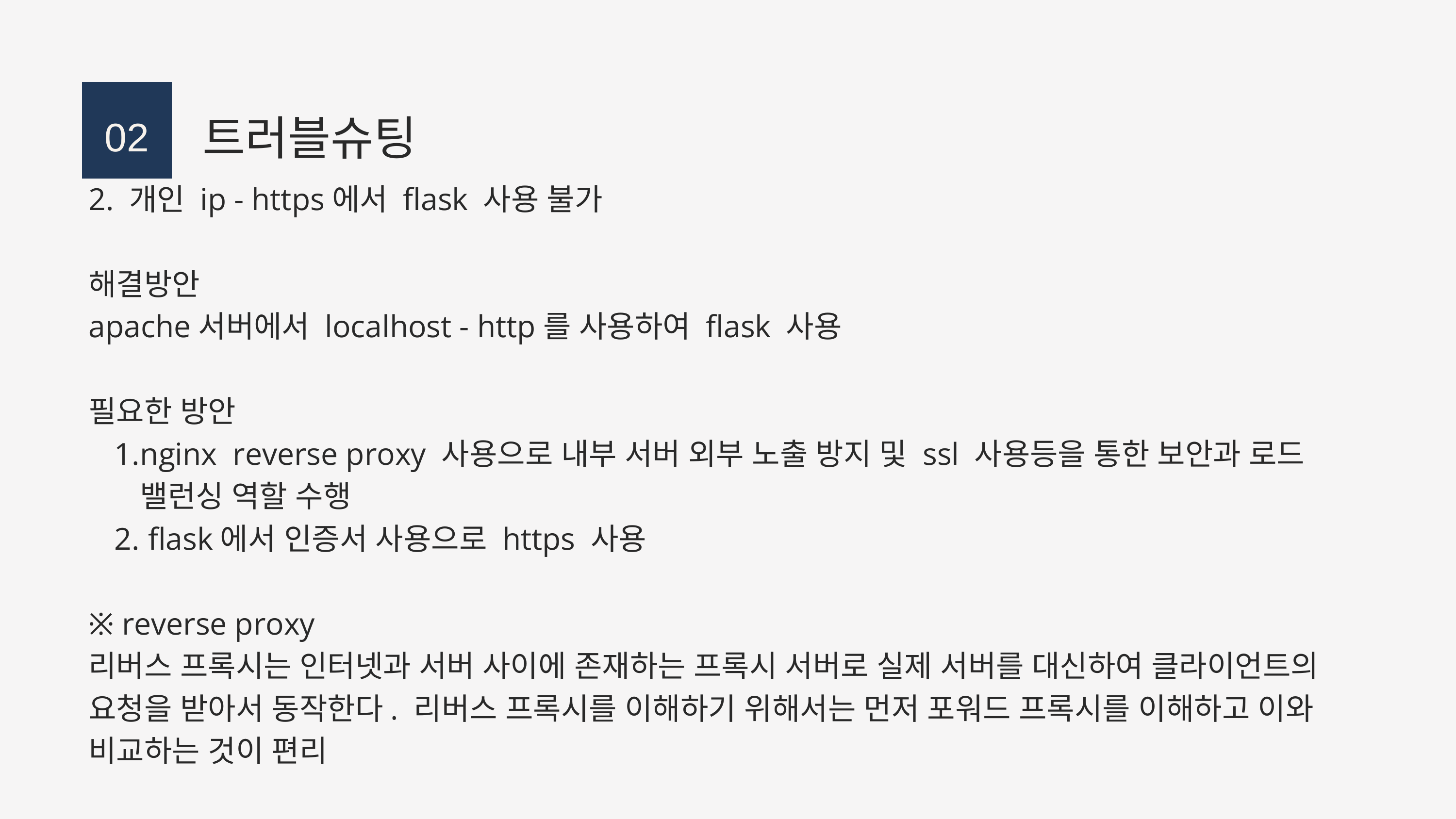

트러블슈팅
02
2. 개인 ip - https에서 flask 사용 불가

해결방안
apache서버에서 localhost - http를 사용하여 flask 사용

필요한 방안
nginx  reverse proxy 사용으로 내부 서버 외부 노출 방지 및 ssl 사용등을 통한 보안과 로드 밸런싱 역할 수행
 flask에서 인증서 사용으로 https 사용

※ reverse proxy
리버스 프록시는 인터넷과 서버 사이에 존재하는 프록시 서버로 실제 서버를 대신하여 클라이언트의 요청을 받아서 동작한다. 리버스 프록시를 이해하기 위해서는 먼저 포워드 프록시를 이해하고 이와 비교하는 것이 편리